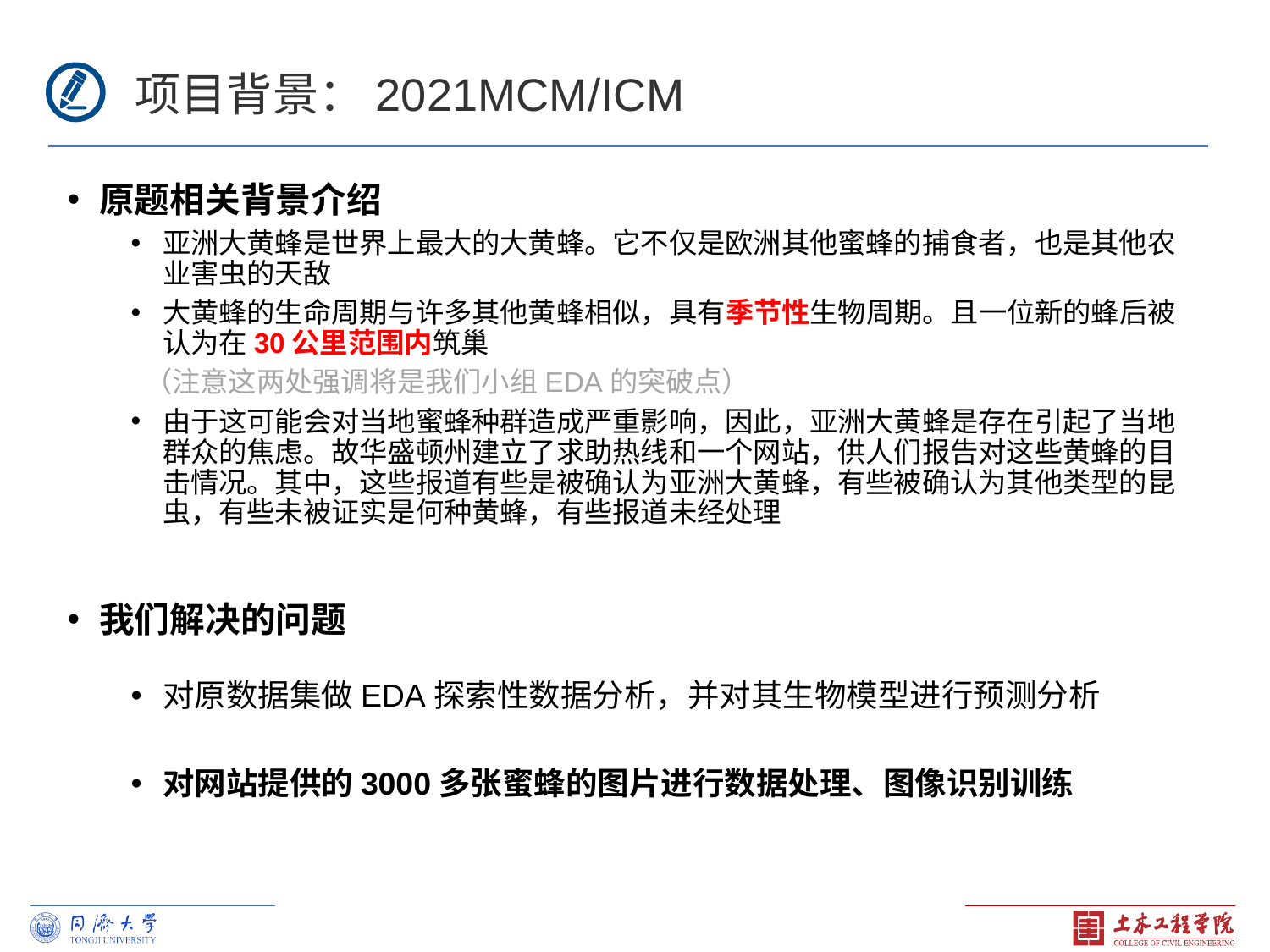

项目背景：2021MCM/ICM
原题相关背景介绍
亚洲大黄蜂是世界上最大的大黄蜂。它不仅是欧洲其他蜜蜂的捕食者，也是其他农业害虫的天敌
大黄蜂的生命周期与许多其他黄蜂相似，具有季节性生物周期。且一位新的蜂后被认为在30公里范围内筑巢
 （注意这两处强调将是我们小组EDA的突破点）
由于这可能会对当地蜜蜂种群造成严重影响，因此，亚洲大黄蜂是存在引起了当地群众的焦虑。故华盛顿州建立了求助热线和一个网站，供人们报告对这些黄蜂的目击情况。其中，这些报道有些是被确认为亚洲大黄蜂，有些被确认为其他类型的昆虫，有些未被证实是何种黄蜂，有些报道未经处理

我们解决的问题

对原数据集做EDA探索性数据分析，并对其生物模型进行预测分析

对网站提供的3000多张蜜蜂的图片进行数据处理、图像识别训练